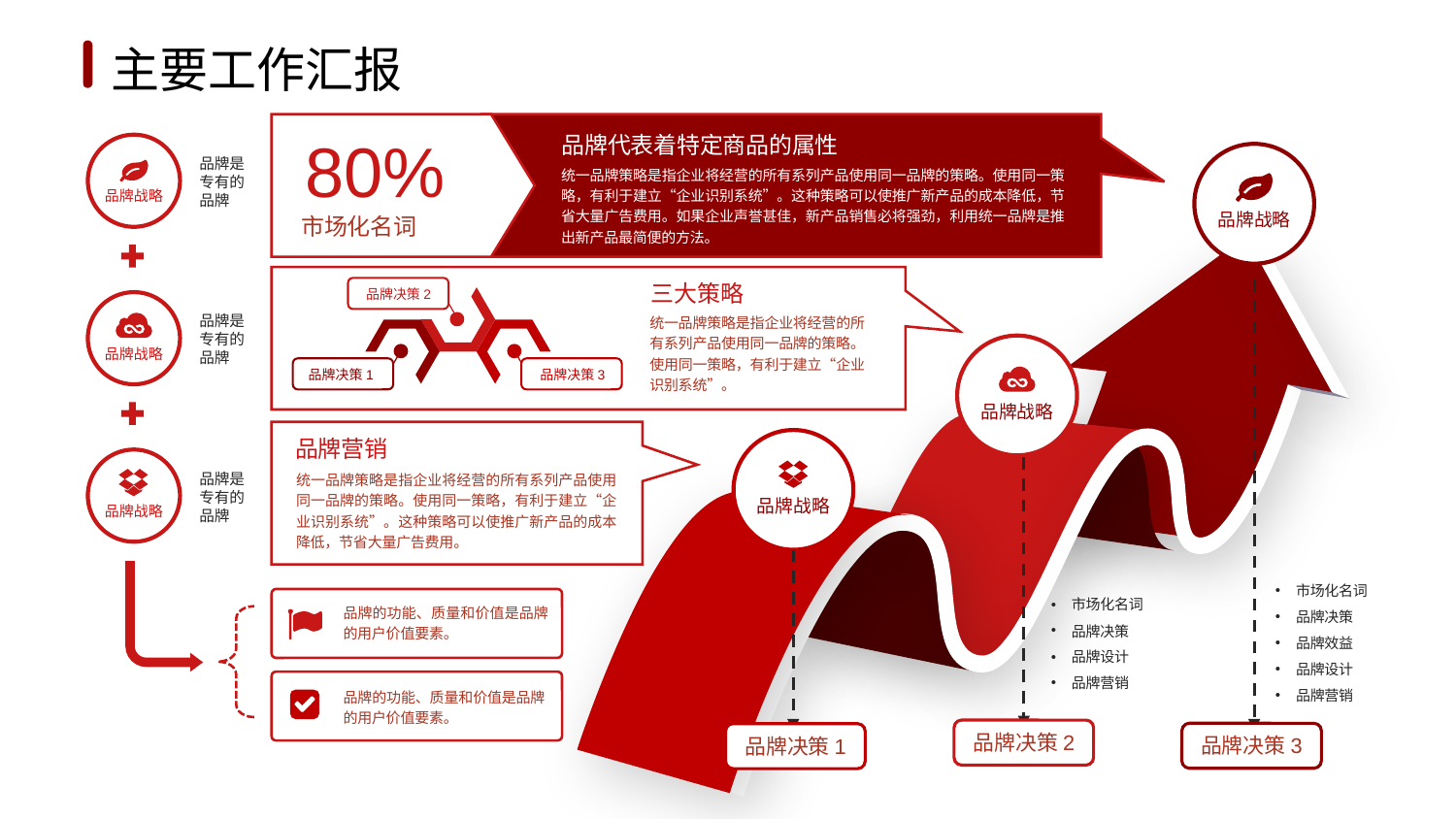

1
2
3
4
5
6
主要工作汇报

80%
品牌代表着特定商品的属性

品牌是专有的品牌
统一品牌策略是指企业将经营的所有系列产品使用同一品牌的策略。使用同一策略，有利于建立“企业识别系统”。这种策略可以使推广新产品的成本降低，节省大量广告费用。如果企业声誉甚佳，新产品销售必将强劲，利用统一品牌是推出新产品最简便的方法。

品牌战略
品牌战略
市场化名词

三大策略

品牌决策2

统一品牌策略是指企业将经营的所有系列产品使用同一品牌的策略。使用同一策略，有利于建立“企业识别系统”。
品牌是专有的品牌

品牌战略

品牌决策3
品牌决策1

品牌战略

品牌营销

统一品牌策略是指企业将经营的所有系列产品使用同一品牌的策略。使用同一策略，有利于建立“企业识别系统”。这种策略可以使推广新产品的成本降低，节省大量广告费用。
品牌是专有的品牌

品牌战略
品牌战略

市场化名词
品牌决策
品牌效益
品牌设计
品牌营销
市场化名词
品牌决策
品牌设计
品牌营销

品牌的功能、质量和价值是品牌的用户价值要素。

品牌的功能、质量和价值是品牌的用户价值要素。

品牌决策2

品牌决策3

品牌决策1